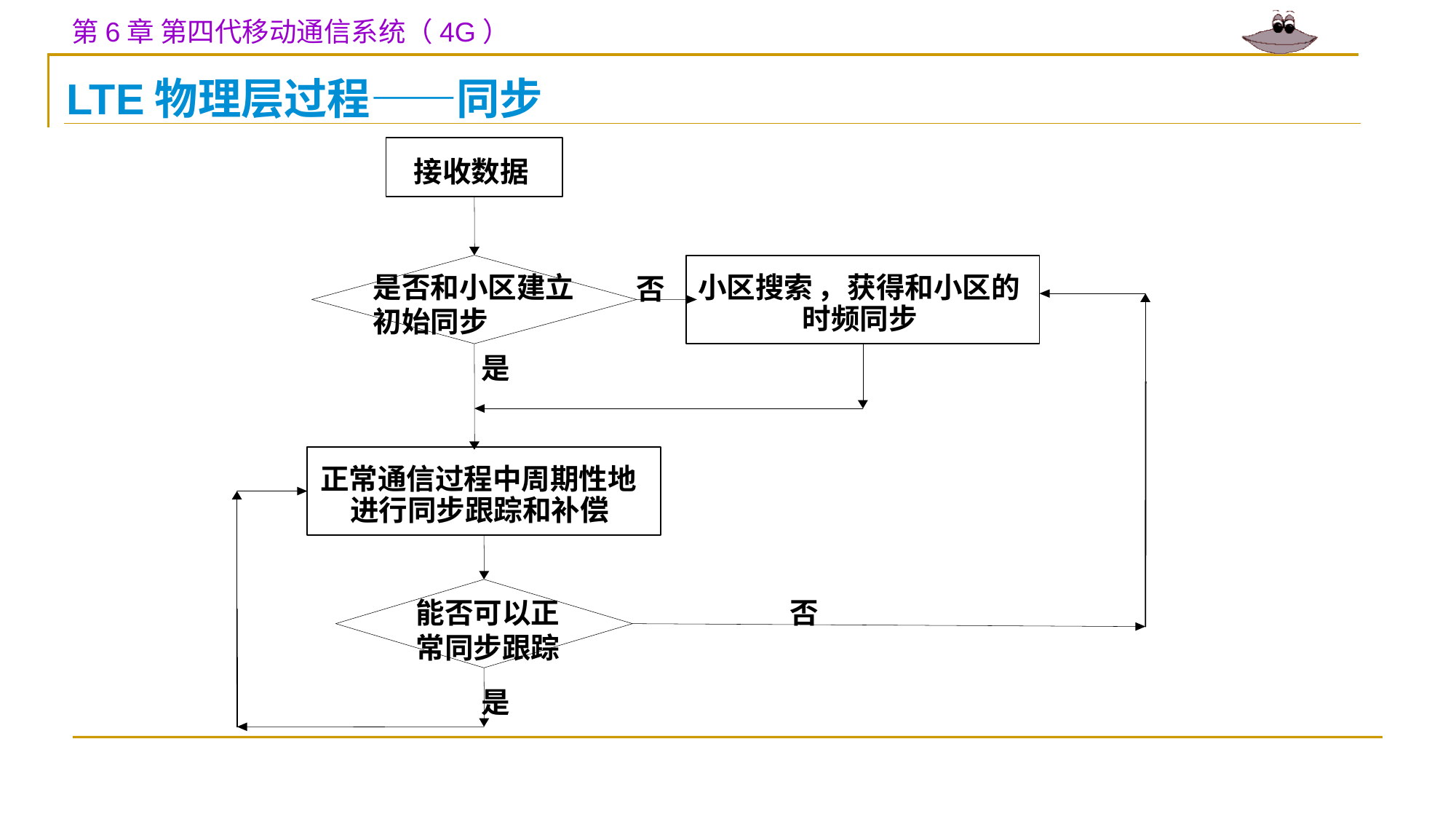

LTE物理层过程——同步

接收数据

是否和小区建立初始同步
小区搜索
，
获得和小区的
否

时频同步

是

正常通信过程中周期性地

进行同步跟踪和补偿

能否可以正常同步跟踪
否

是